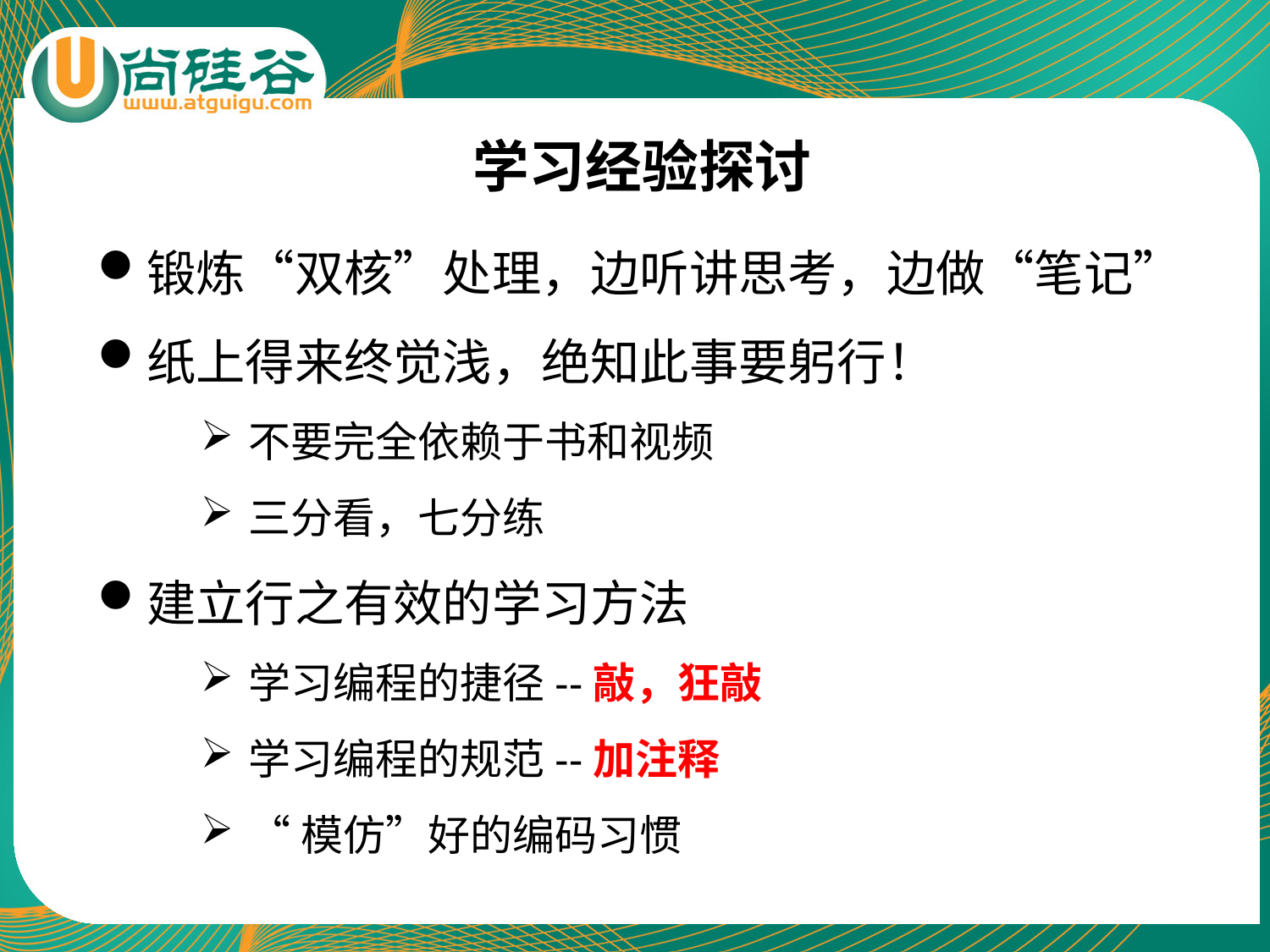

学习经验探讨
锻炼“双核”处理，边听讲思考，边做“笔记”
纸上得来终觉浅，绝知此事要躬行！
不要完全依赖于书和视频
三分看，七分练
建立行之有效的学习方法
学习编程的捷径--敲，狂敲
学习编程的规范--加注释
“模仿”好的编码习惯